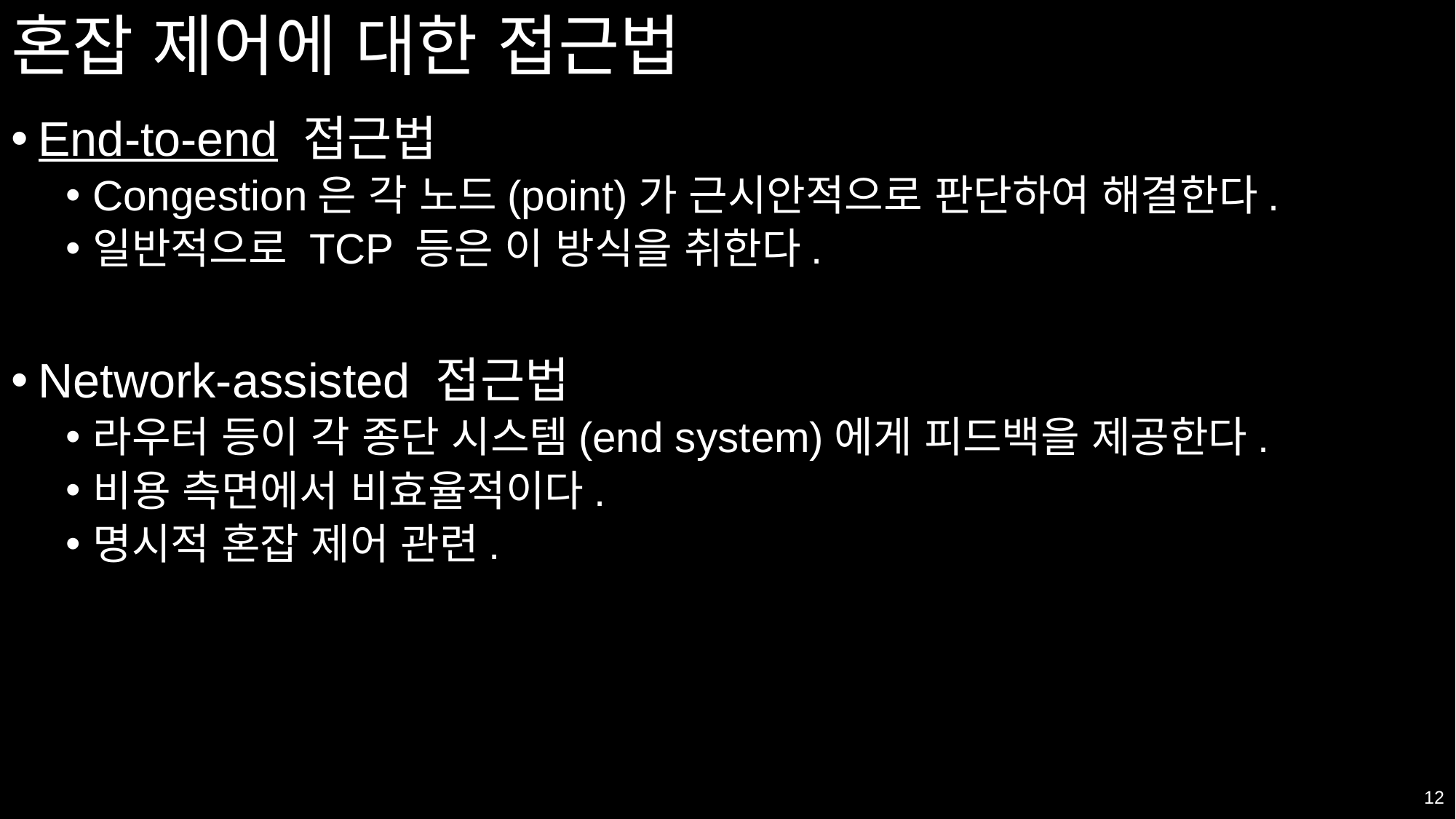

# 혼잡 제어에 대한 접근법
End-to-end 접근법
Congestion은 각 노드(point)가 근시안적으로 판단하여 해결한다.
일반적으로 TCP 등은 이 방식을 취한다.

Network-assisted 접근법
라우터 등이 각 종단 시스템(end system)에게 피드백을 제공한다.
비용 측면에서 비효율적이다.
명시적 혼잡 제어 관련.
12